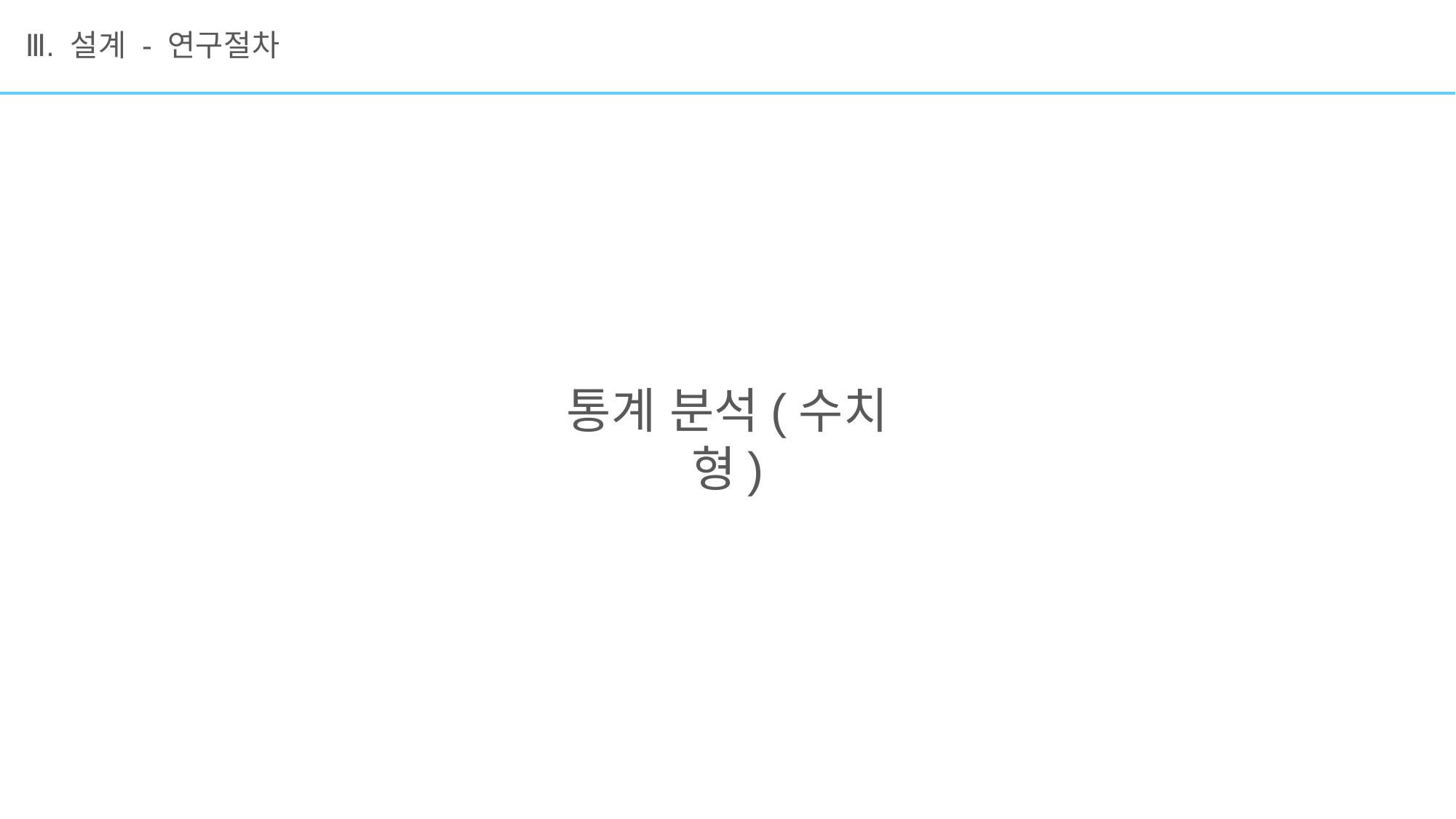

# Ⅲ. 설계 - 연구절차
통계 분석(수치형)